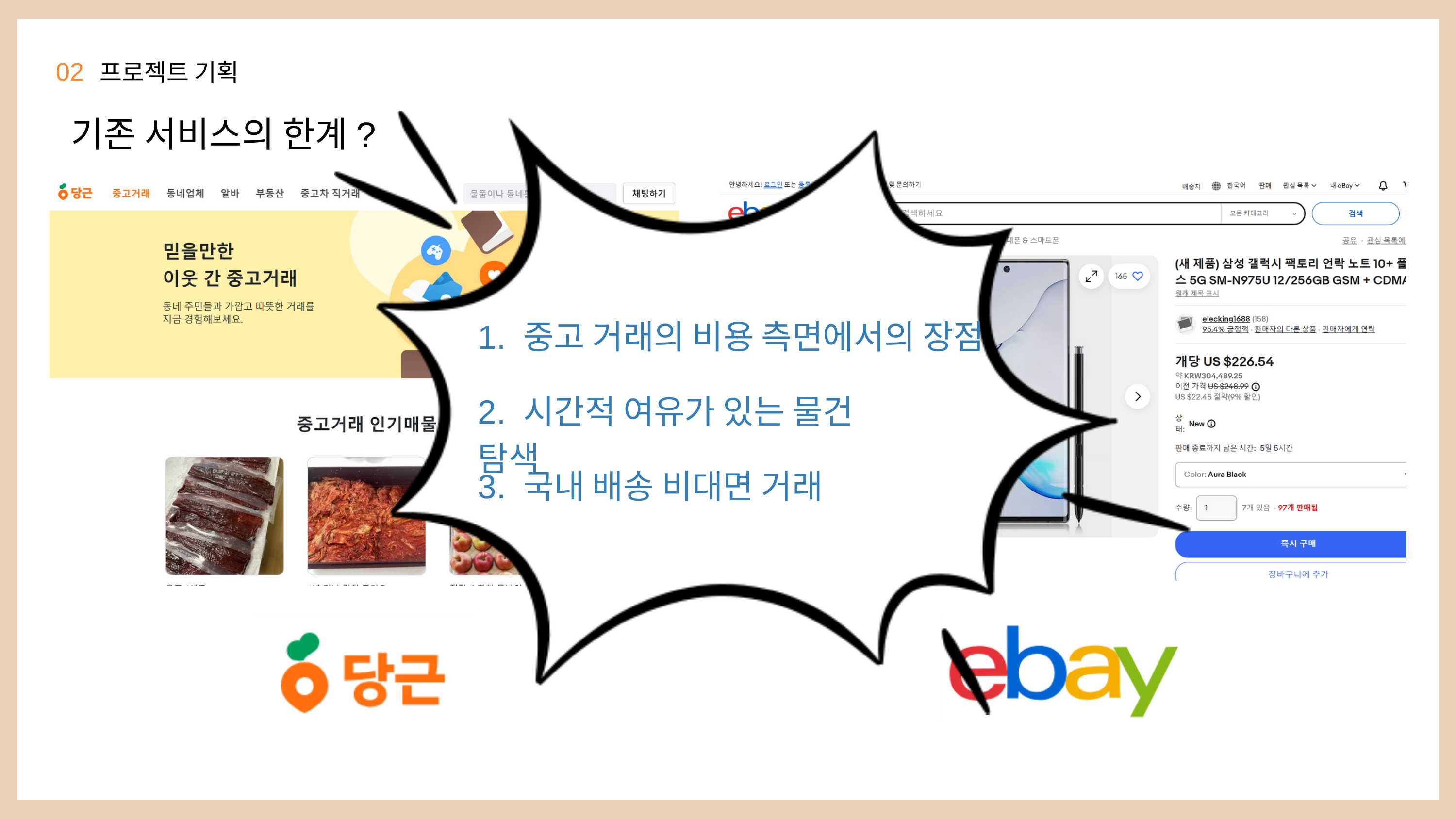

02
프로젝트 기획
기존 서비스의 한계?

1. 중고 거래의 비용 측면에서의 장점
2. 시간적 여유가 있는 물건 탐색
3. 국내 배송 비대면 거래